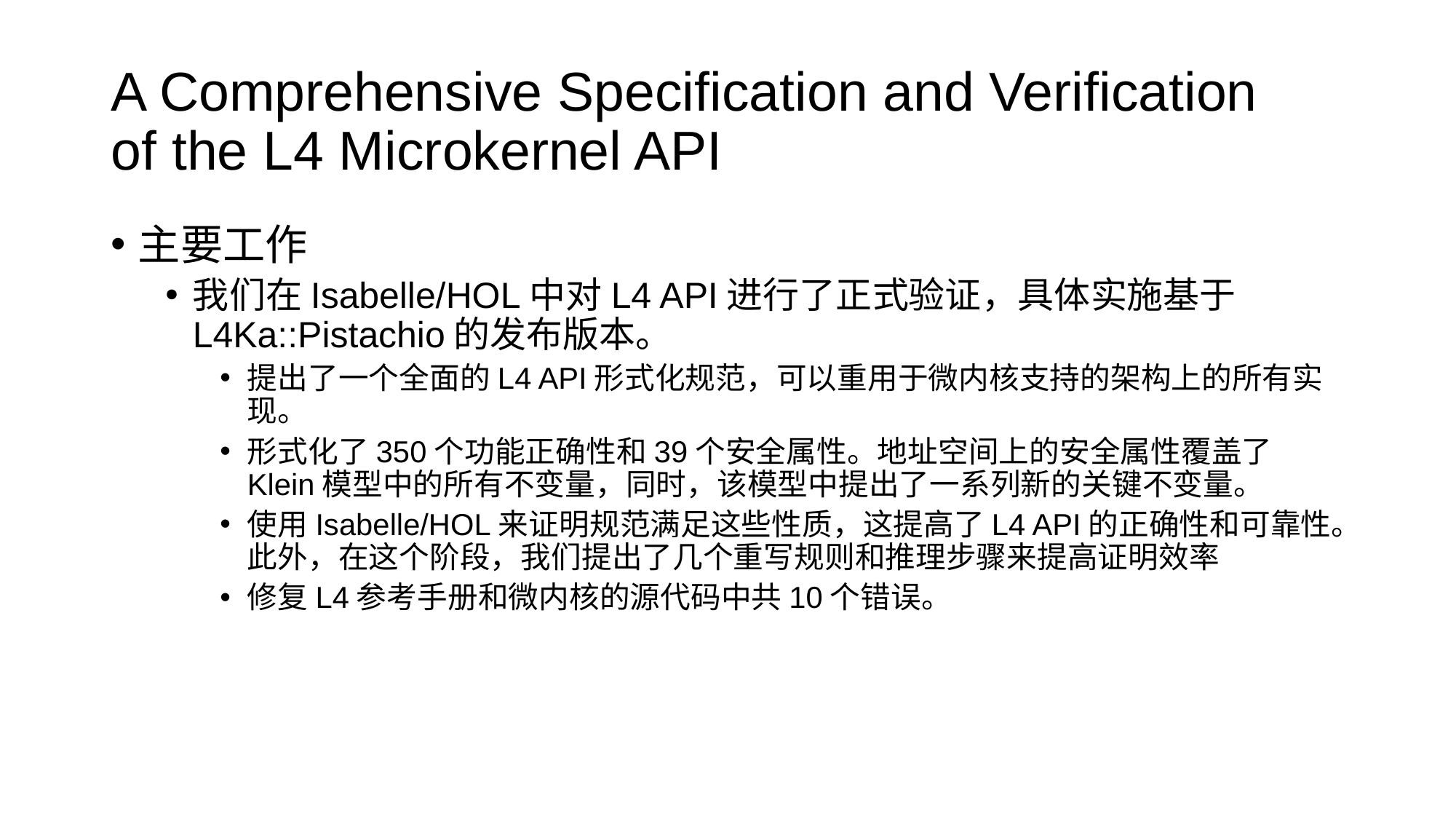

# A Comprehensive Specification and Verification of the L4 Microkernel API
主要工作
我们在Isabelle/HOL中对L4 API进行了正式验证，具体实施基于L4Ka::Pistachio的发布版本。
提出了一个全面的L4 API形式化规范，可以重用于微内核支持的架构上的所有实现。
形式化了350个功能正确性和39个安全属性。地址空间上的安全属性覆盖了Klein模型中的所有不变量，同时，该模型中提出了一系列新的关键不变量。
使用Isabelle/HOL来证明规范满足这些性质，这提高了L4 API的正确性和可靠性。此外，在这个阶段，我们提出了几个重写规则和推理步骤来提高证明效率
修复L4参考手册和微内核的源代码中共10个错误。